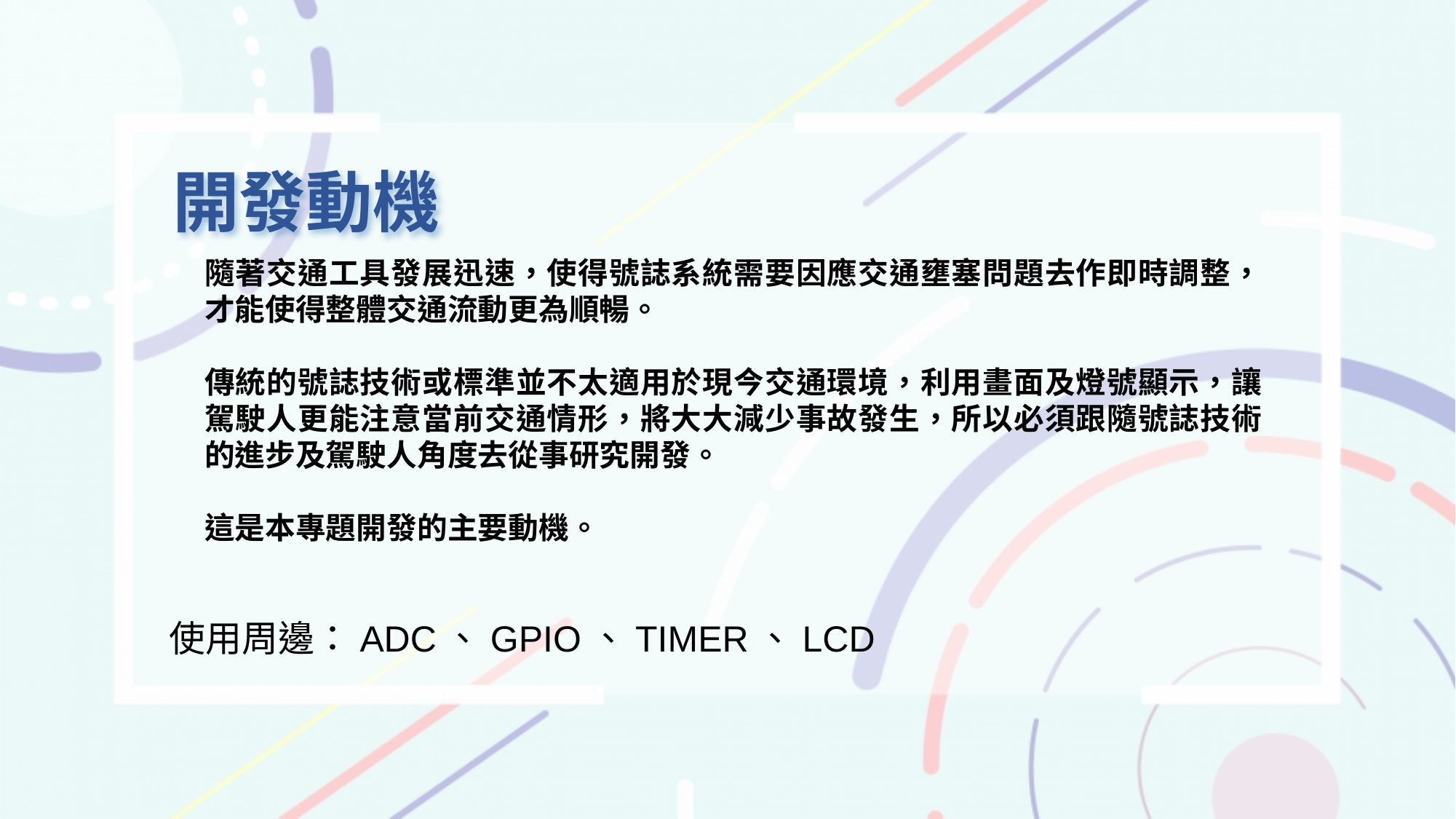

# 開發動機
隨著交通工具發展迅速，使得號誌系統需要因應交通壅塞問題去作即時調整，才能使得整體交通流動更為順暢。

傳統的號誌技術或標準並不太適用於現今交通環境，利用畫面及燈號顯示，讓駕駛人更能注意當前交通情形，將大大減少事故發生，所以必須跟隨號誌技術的進步及駕駛人角度去從事研究開發。

這是本專題開發的主要動機。
使用周邊：ADC、GPIO、TIMER、LCD